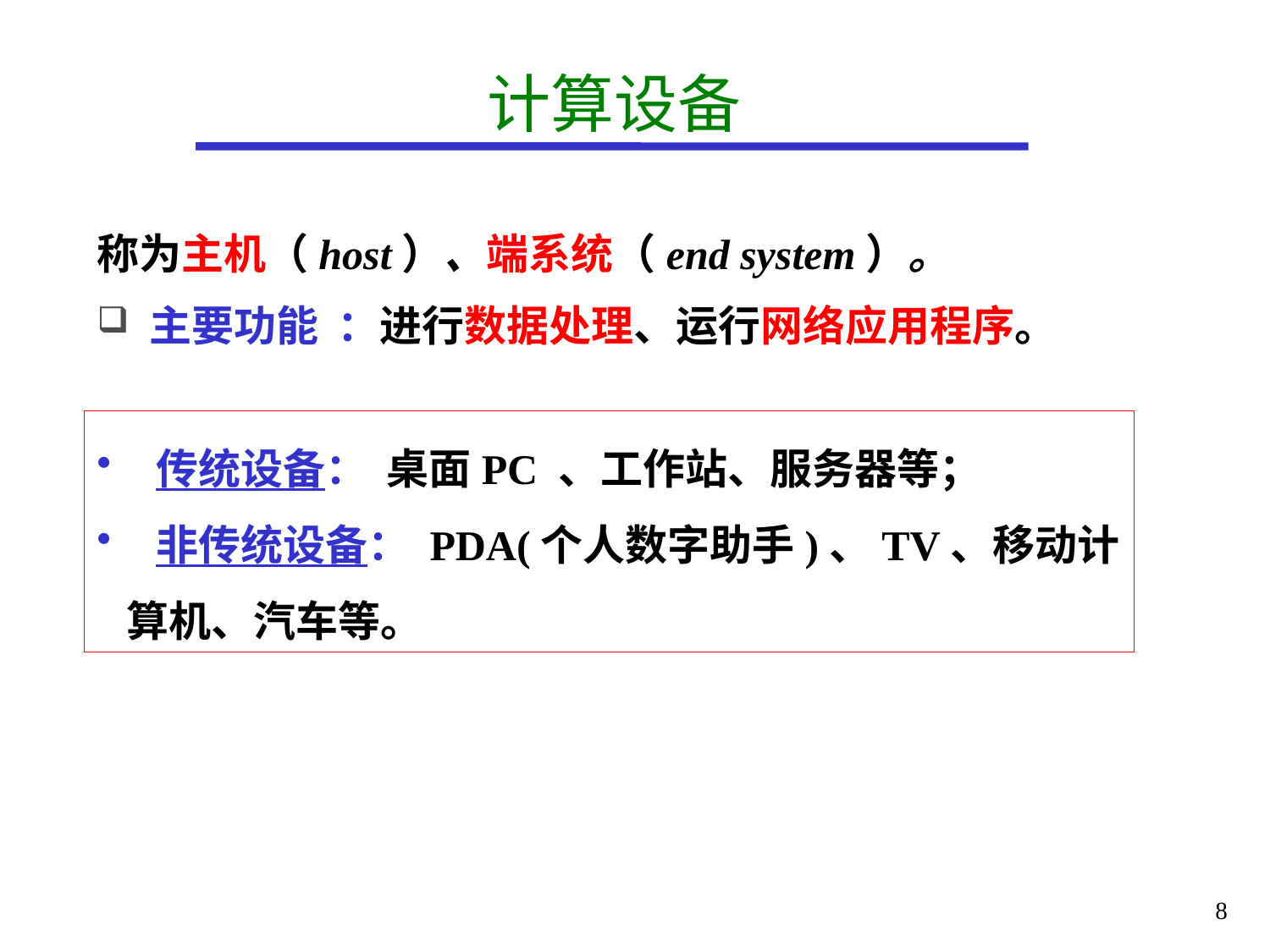

# 计算设备
称为主机（host）、端系统（end system）。
 主要功能  ：进行数据处理、运行网络应用程序。
  传统设备：  桌面PC 、工作站、服务器等；
  非传统设备： PDA(个人数字助手)、TV、移动计算机、汽车等。

8